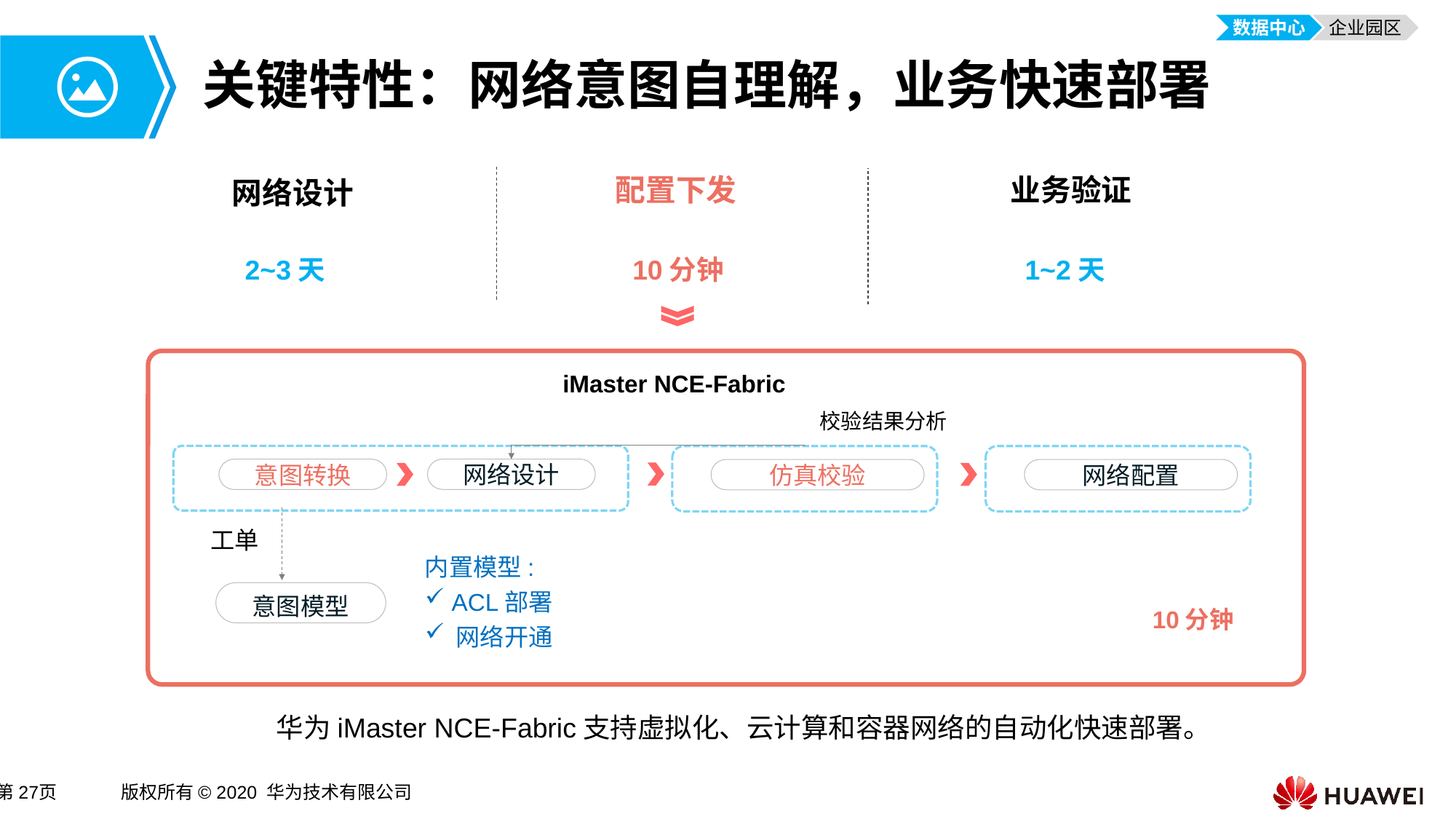

数据中心
企业园区
# 关键特性：网络意图自理解，业务快速部署
配置下发
业务验证
网络设计
2~3天
10分钟
1~2天

       iMaster NCE-Fabric
校验结果分析

网络设计
意图转换
仿真校验
网络配置

工单
内置模型:
 ACL部署
 网络开通
10分钟
意图模型
华为iMaster NCE-Fabric支持虚拟化、云计算和容器网络的自动化快速部署。